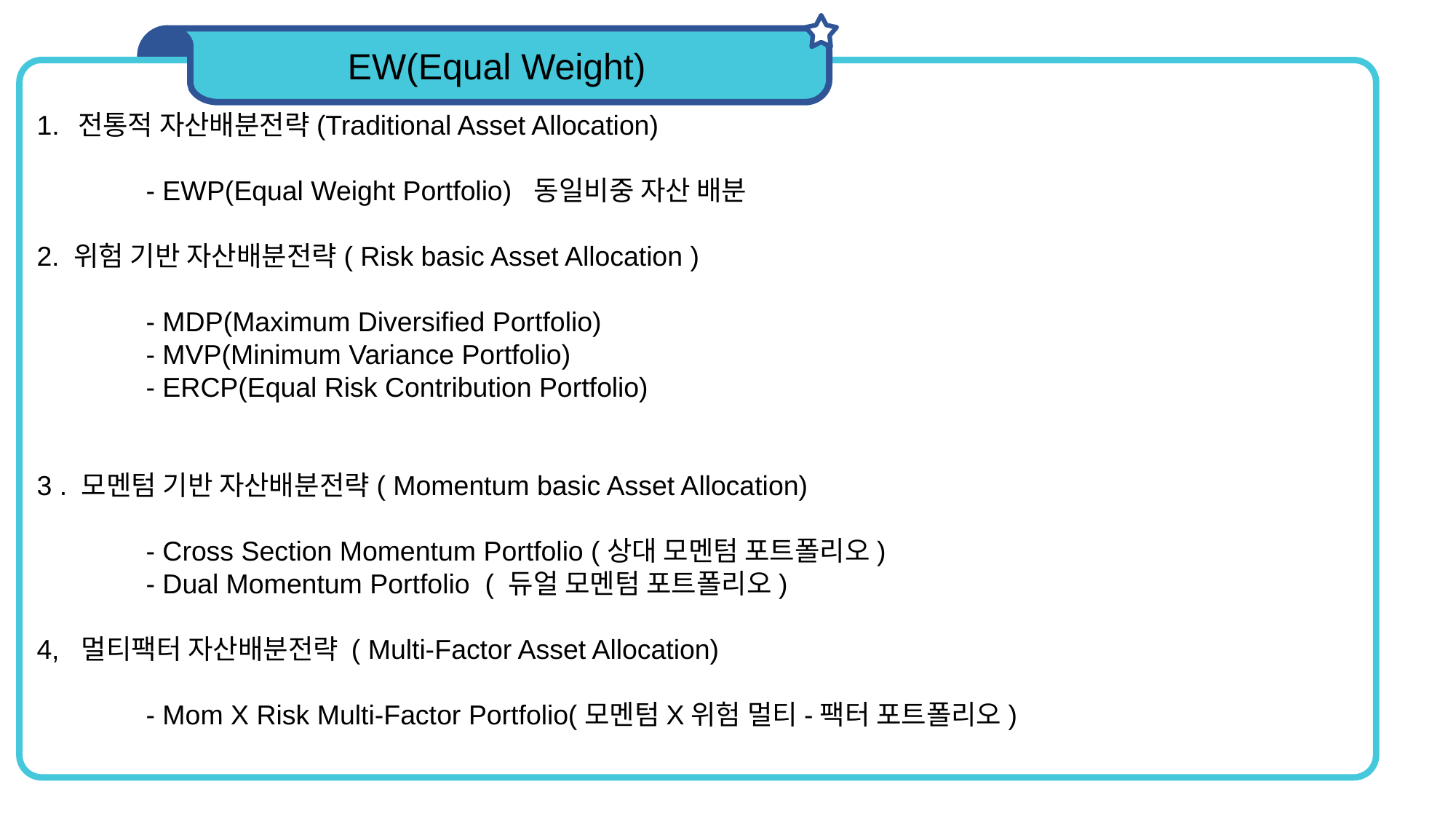

EW(Equal Weight)

전통적 자산배분전략(Traditional Asset Allocation)

	- EWP(Equal Weight Portfolio)  동일비중 자산 배분

2. 위험 기반 자산배분전략( Risk basic Asset Allocation )

    	- MDP(Maximum Diversified Portfolio)
	- MVP(Minimum Variance Portfolio)
	- ERCP(Equal Risk Contribution Portfolio)

3 . 모멘텀 기반 자산배분전략( Momentum basic Asset Allocation)

	- Cross Section Momentum Portfolio (상대 모멘텀 포트폴리오)
	- Dual Momentum Portfolio  ( 듀얼 모멘텀 포트폴리오)

4,  멀티팩터 자산배분전략 ( Multi-Factor Asset Allocation)

	- Mom X Risk Multi-Factor Portfolio(모멘텀X위험 멀티-팩터 포트폴리오)